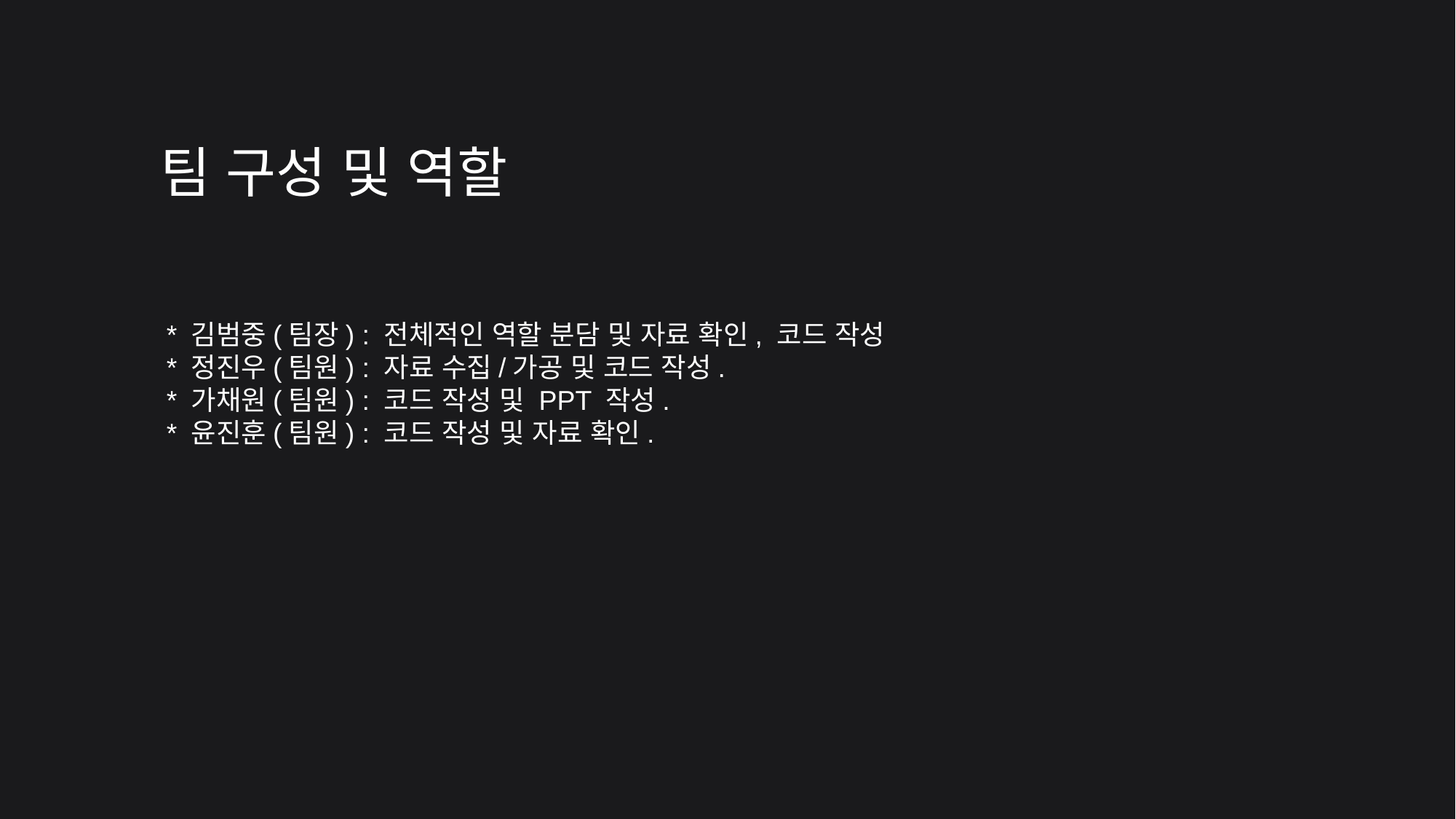

팀 구성 및 역할
* 김범중(팀장) : 전체적인 역할 분담 및 자료 확인, 코드 작성
* 정진우(팀원) : 자료 수집/가공 및 코드 작성.
* 가채원(팀원) : 코드 작성 및 PPT 작성.
* 윤진훈(팀원) : 코드 작성 및 자료 확인.